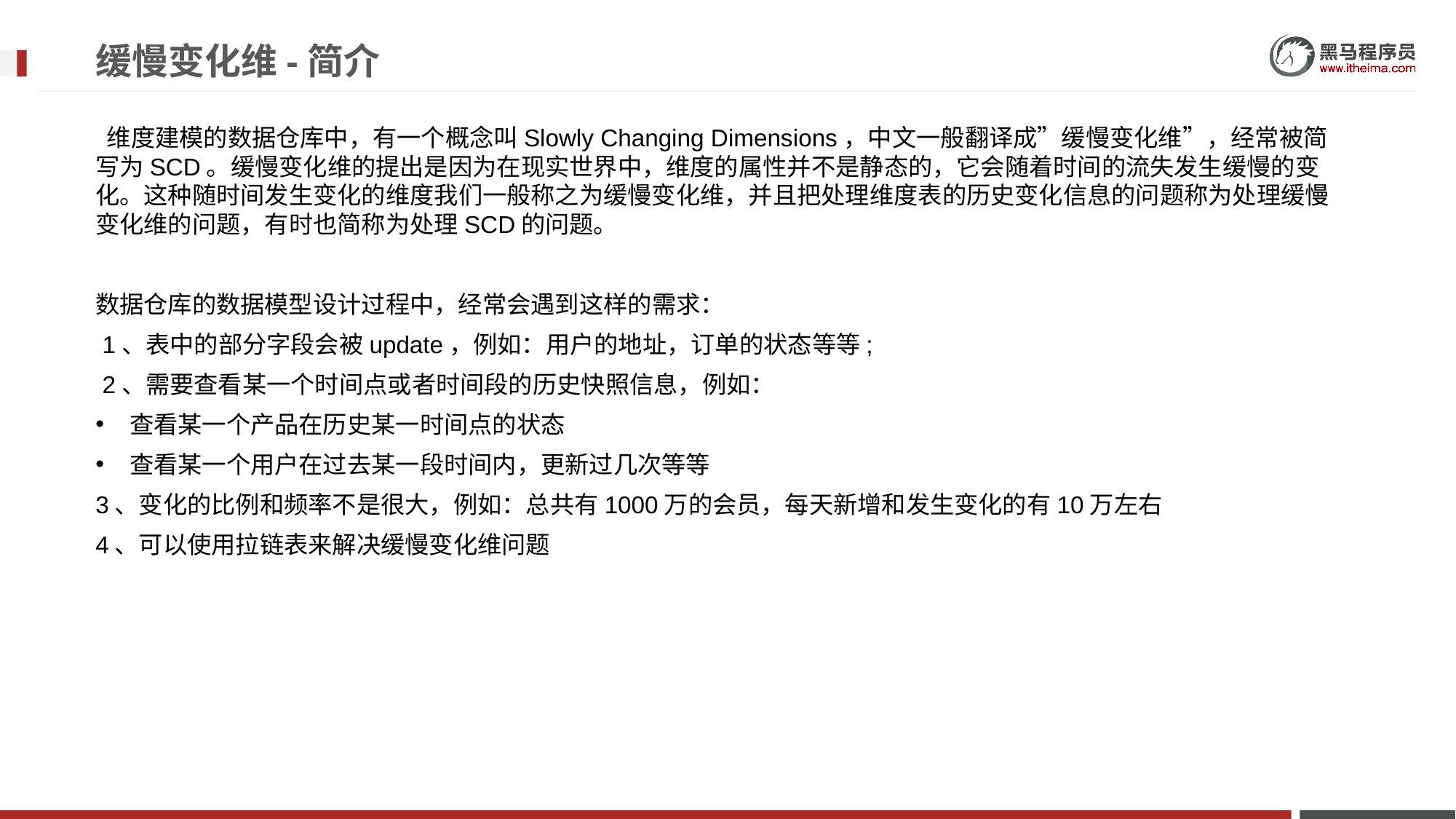

# 缓慢变化维-简介
 维度建模的数据仓库中，有一个概念叫Slowly Changing Dimensions，中文一般翻译成”缓慢变化维”，经常被简写为SCD。缓慢变化维的提出是因为在现实世界中，维度的属性并不是静态的，它会随着时间的流失发生缓慢的变化。这种随时间发生变化的维度我们一般称之为缓慢变化维，并且把处理维度表的历史变化信息的问题称为处理缓慢变化维的问题，有时也简称为处理SCD的问题。

数据仓库的数据模型设计过程中，经常会遇到这样的需求：
 1、表中的部分字段会被update，例如：用户的地址，订单的状态等等;
 2、需要查看某一个时间点或者时间段的历史快照信息，例如：
查看某一个产品在历史某一时间点的状态
查看某一个用户在过去某一段时间内，更新过几次等等
3、变化的比例和频率不是很大，例如：总共有1000万的会员，每天新增和发生变化的有10万左右
4、可以使用拉链表来解决缓慢变化维问题